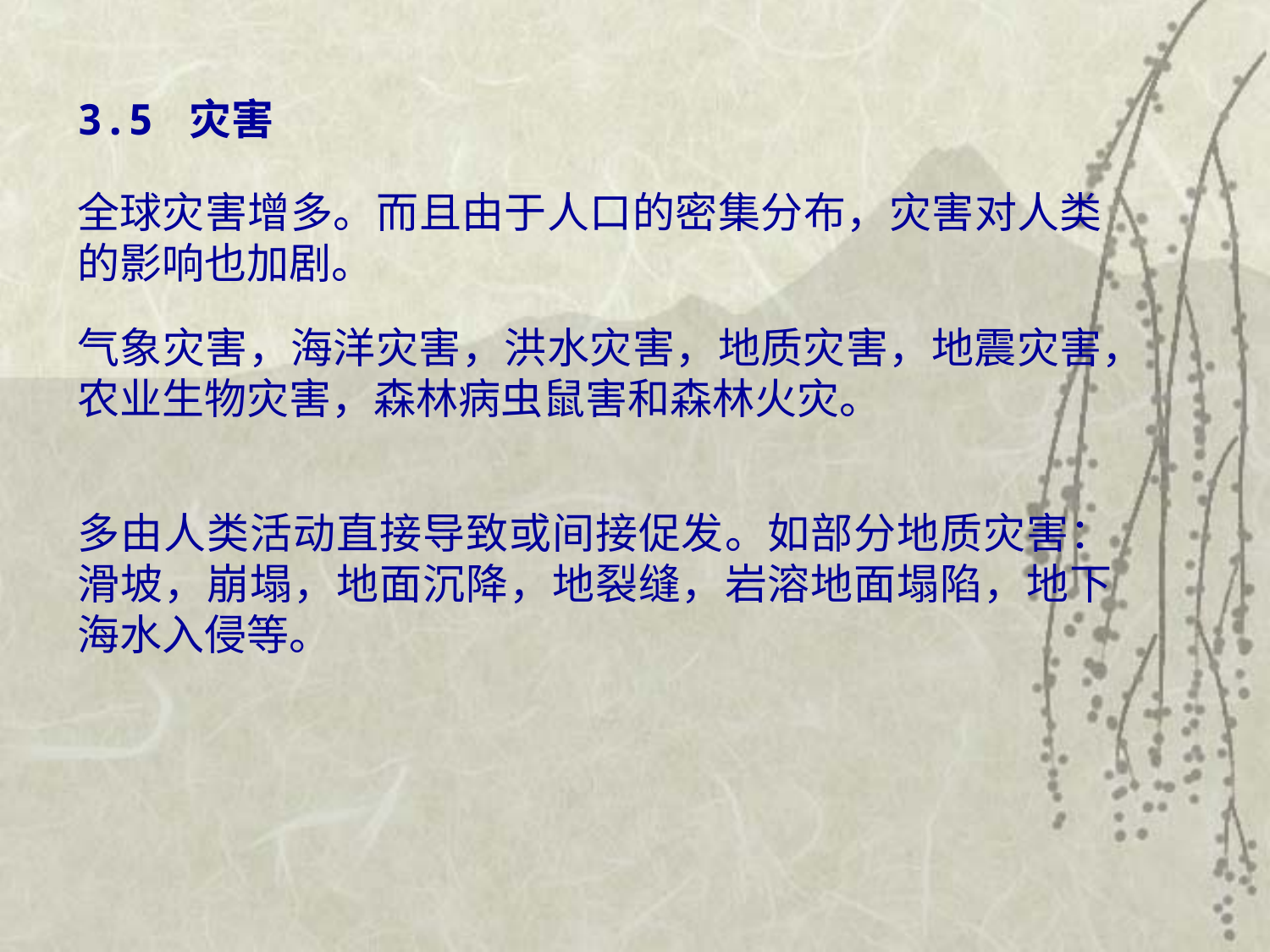

3.5 灾害
全球灾害增多。而且由于人口的密集分布，灾害对人类的影响也加剧。
气象灾害，海洋灾害，洪水灾害，地质灾害，地震灾害，农业生物灾害，森林病虫鼠害和森林火灾。
多由人类活动直接导致或间接促发。如部分地质灾害：滑坡，崩塌，地面沉降，地裂缝，岩溶地面塌陷，地下海水入侵等。